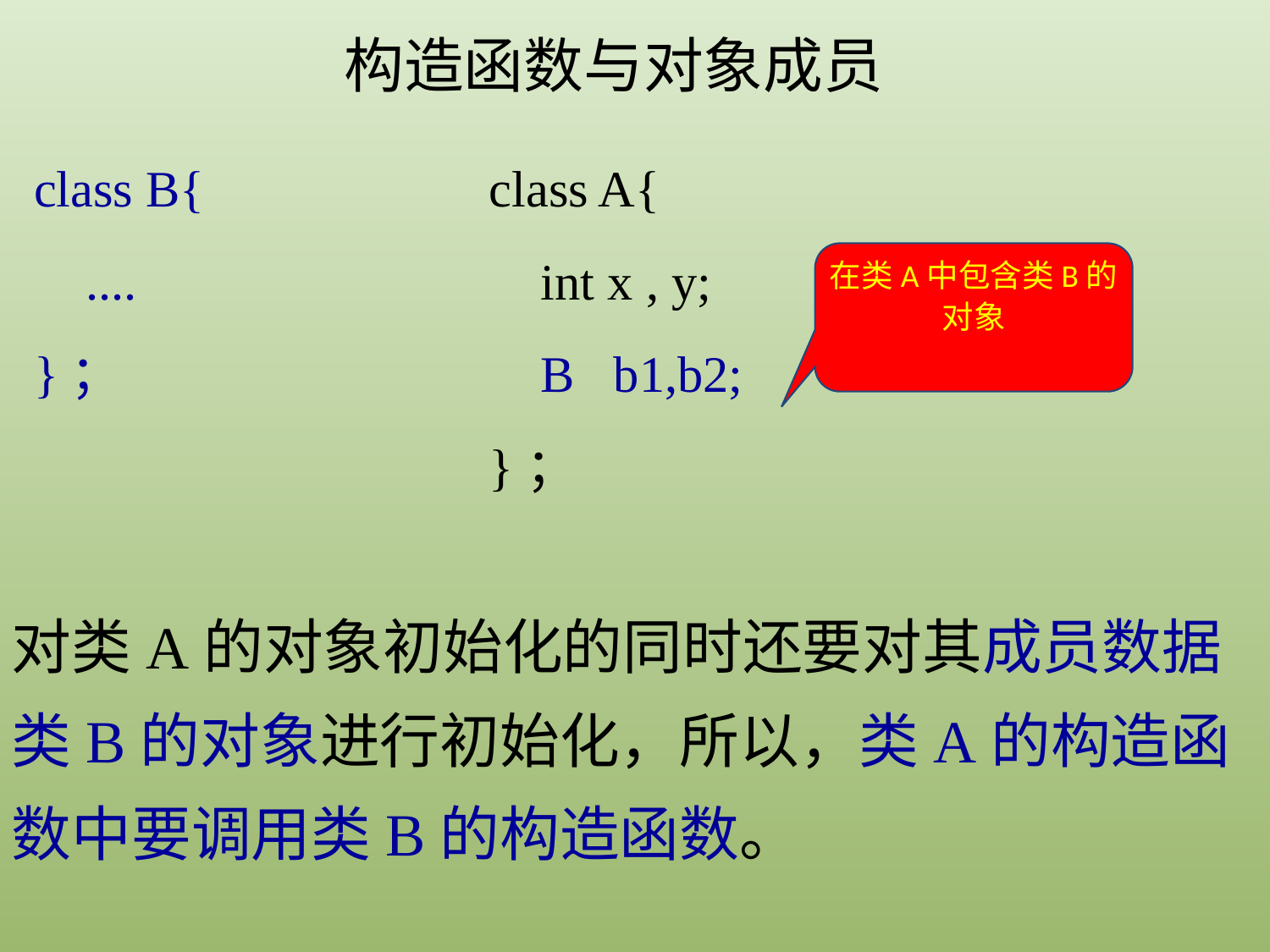

构造函数与对象成员
class B{
    ....
}；
class A{
    int x , y;
    B   b1,b2;
}；
在类A中包含类B的对象
对类A的对象初始化的同时还要对其成员数据类B的对象进行初始化，所以，类A的构造函数中要调用类B的构造函数。
699